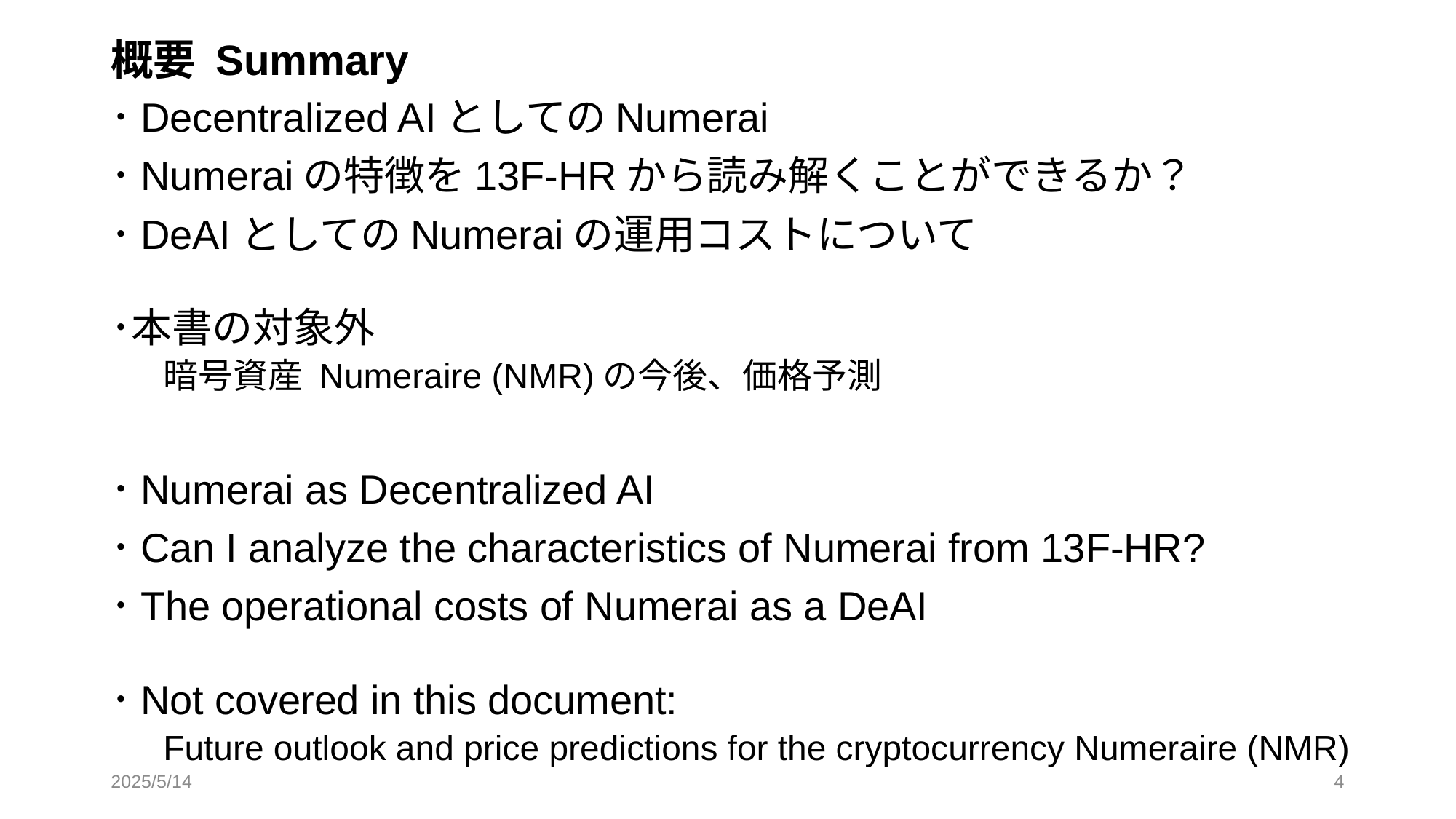

# 概要 Summary
･Decentralized AIとしてのNumerai
･Numeraiの特徴を13F-HRから読み解くことができるか？
･DeAIとしてのNumeraiの運用コストについて

･本書の対象外
暗号資産 Numeraire (NMR)の今後、価格予測

･Numerai as Decentralized AI
･Can I analyze the characteristics of Numerai from 13F-HR?
･The operational costs of Numerai as a DeAI

･Not covered in this document:
Future outlook and price predictions for the cryptocurrency Numeraire (NMR)
2025/5/14
4